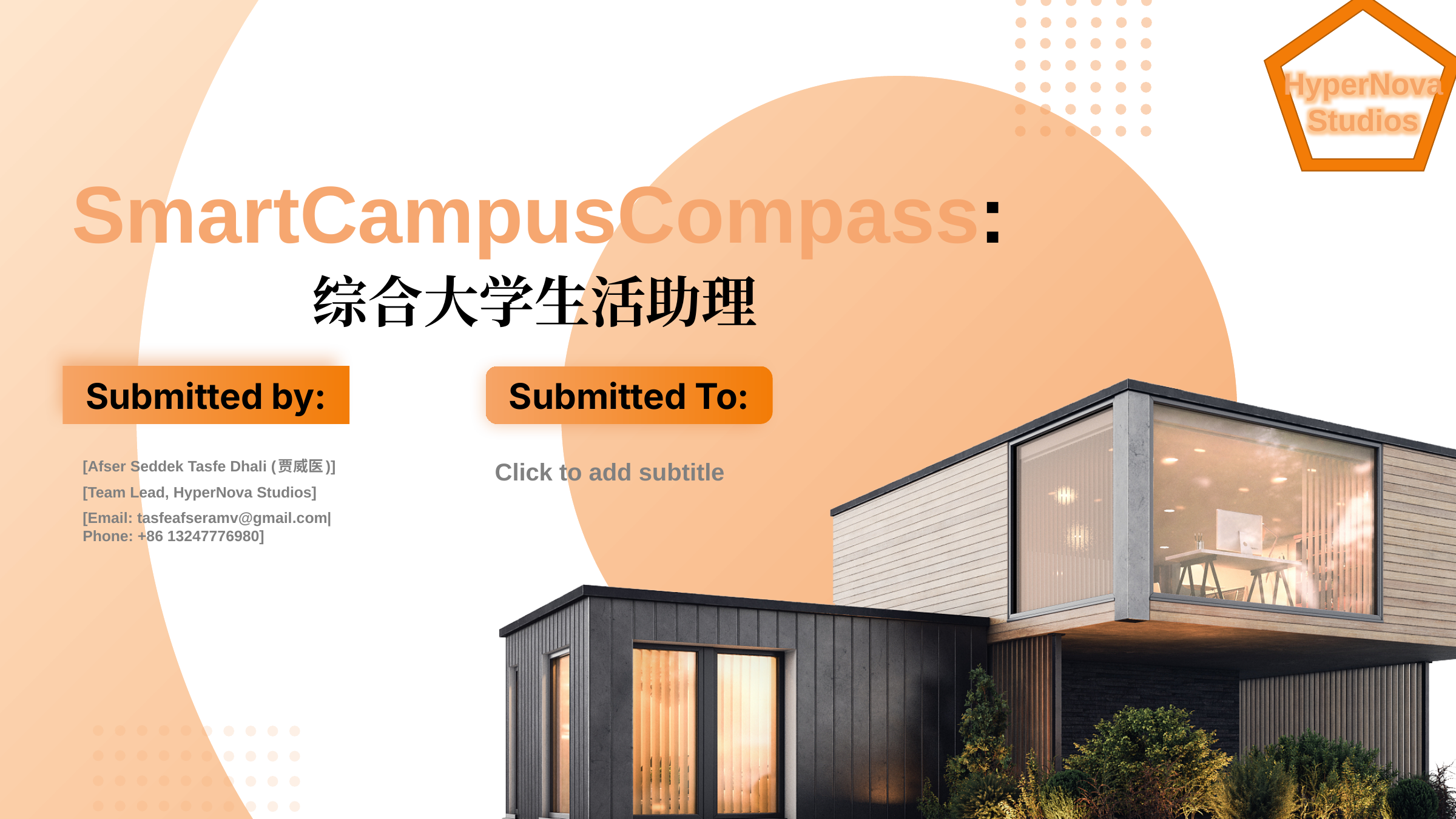

HyperNova Studios
SmartCampusCompass:
综合大学生活助理
Submitted by:
Submitted To:
[Afser Seddek Tasfe Dhali (贾威医)]
[Team Lead, HyperNova Studios]
[Email: tasfeafseramv@gmail.com| Phone: +86 13247776980]
Click to add subtitle